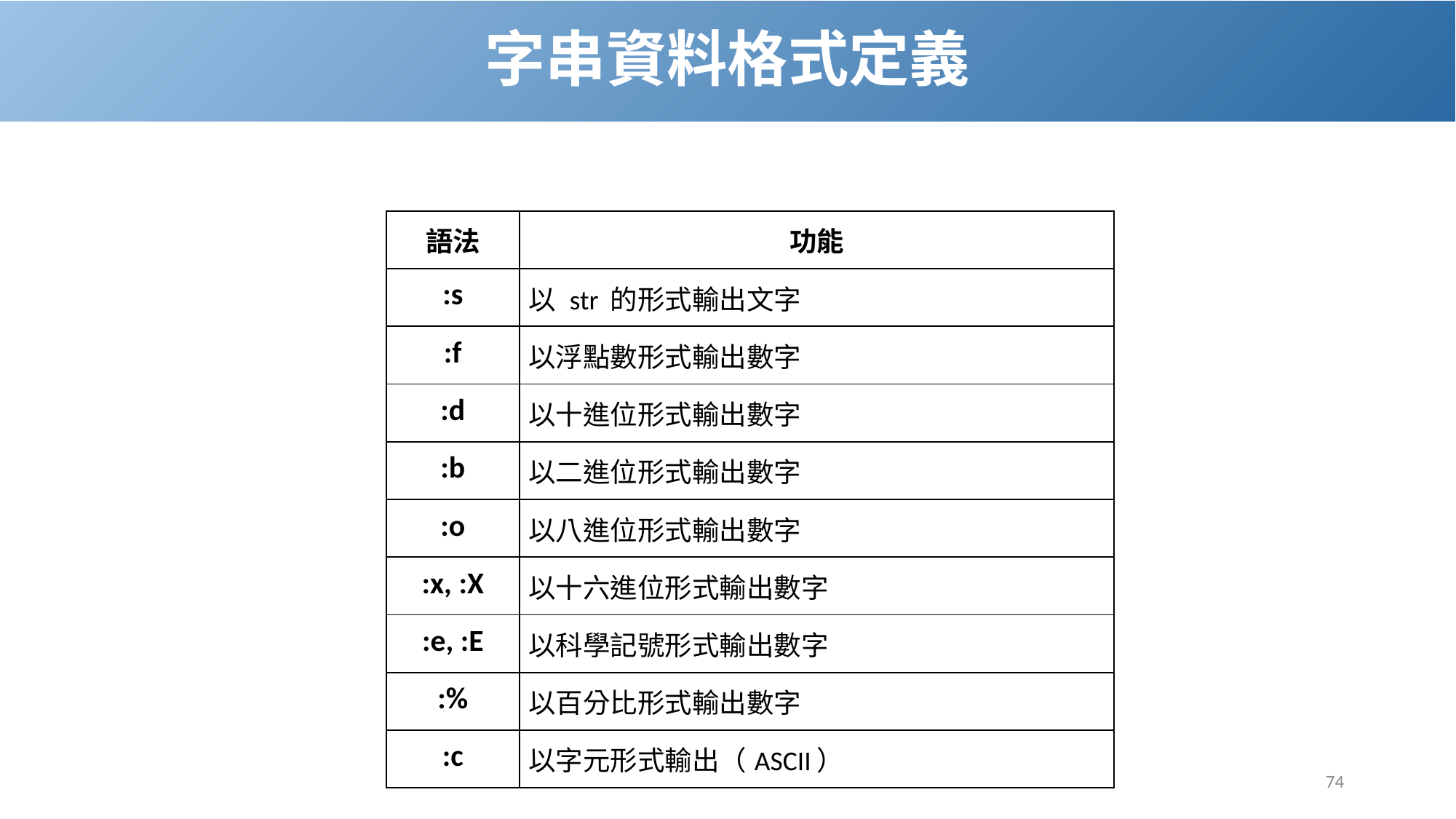

# 字串資料格式定義
| 語法 | 功能 |
| --- | --- |
| :s | 以 str 的形式輸出文字 |
| :f | 以浮點數形式輸出數字 |
| :d | 以十進位形式輸出數字 |
| :b | 以二進位形式輸出數字 |
| :o | 以八進位形式輸出數字 |
| :x, :X | 以十六進位形式輸出數字 |
| :e, :E | 以科學記號形式輸出數字 |
| :% | 以百分比形式輸出數字 |
| :c | 以字元形式輸出（ASCII） |
74